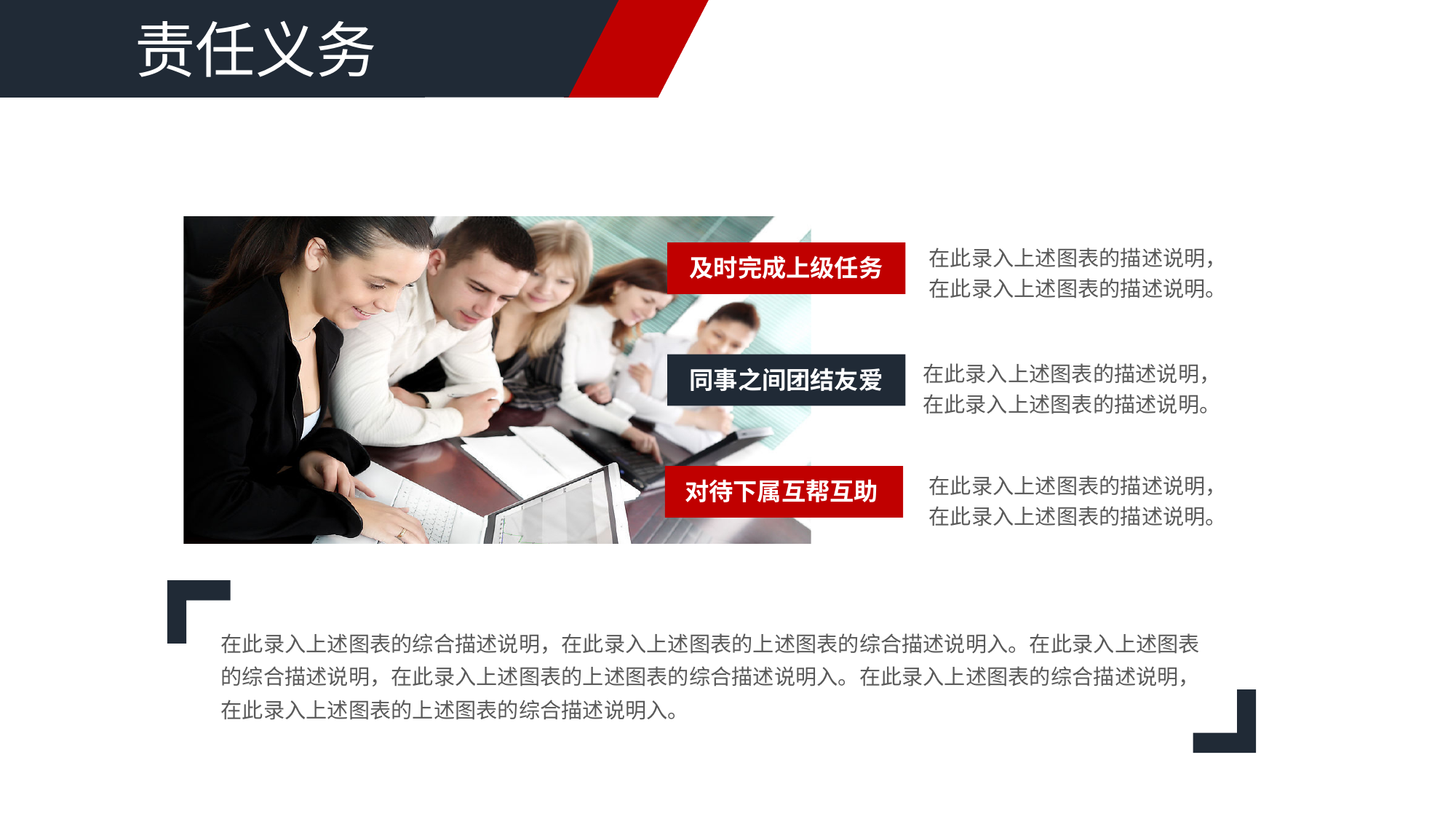

责任义务

在此录入上述图表的描述说明，在此录入上述图表的描述说明。

及时完成上级任务
在此录入上述图表的描述说明，在此录入上述图表的描述说明。

同事之间团结友爱
在此录入上述图表的描述说明，在此录入上述图表的描述说明。

对待下属互帮互助

在此录入上述图表的综合描述说明，在此录入上述图表的上述图表的综合描述说明入。在此录入上述图表的综合描述说明，在此录入上述图表的上述图表的综合描述说明入。在此录入上述图表的综合描述说明，在此录入上述图表的上述图表的综合描述说明入。